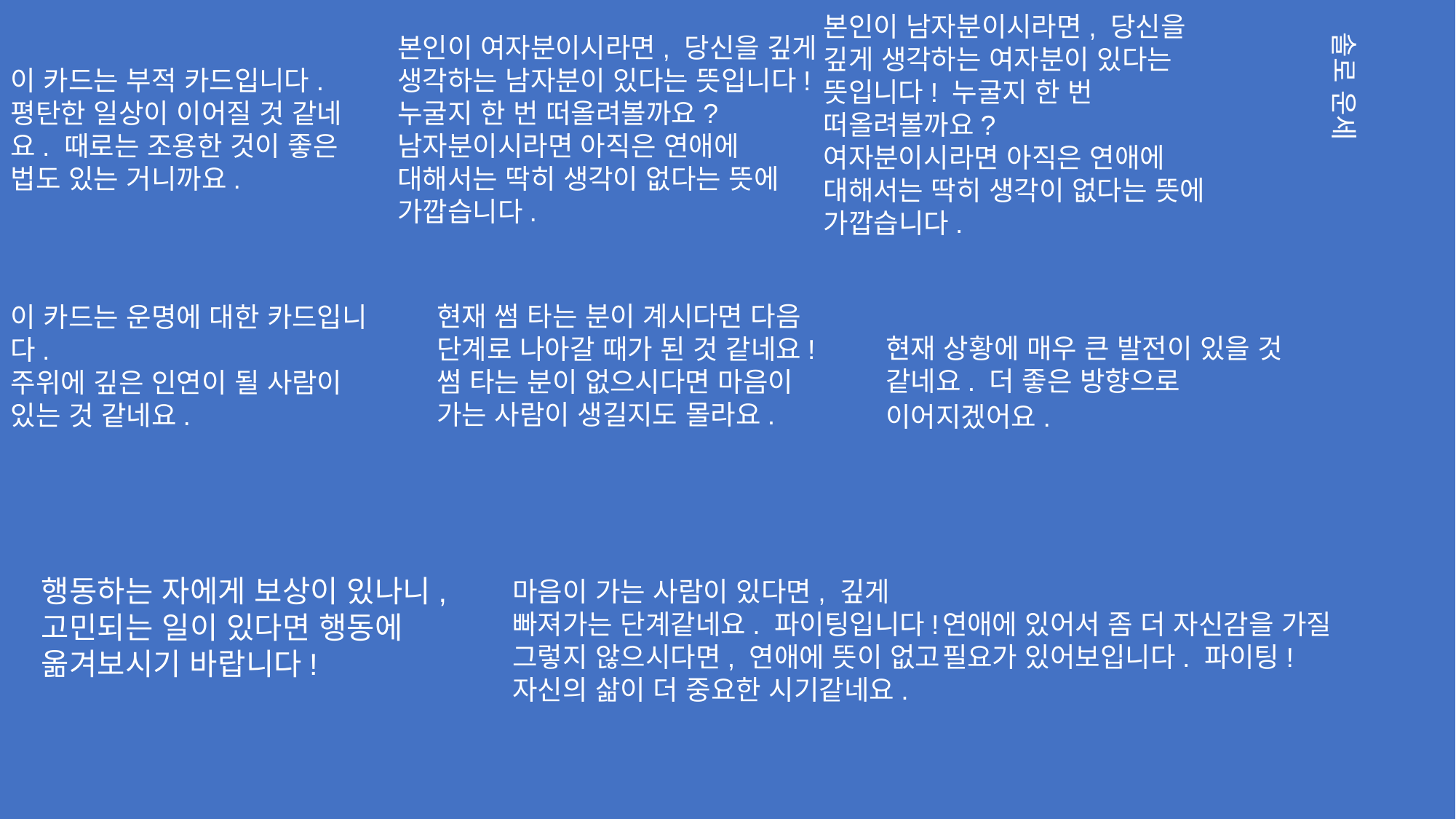

이 카드는 부적 카드입니다.
평탄한 일상이 이어질 것 같네요. 때로는 조용한 것이 좋은 법도 있는 거니까요.
본인이 여자분이시라면, 당신을 깊게 생각하는 남자분이 있다는 뜻입니다! 누굴지 한 번 떠올려볼까요?
남자분이시라면 아직은 연애에 대해서는 딱히 생각이 없다는 뜻에 가깝습니다.
본인이 남자분이시라면, 당신을 깊게 생각하는 여자분이 있다는 뜻입니다! 누굴지 한 번 떠올려볼까요?
여자분이시라면 아직은 연애에 대해서는 딱히 생각이 없다는 뜻에 가깝습니다.
솔로 운세
현재 썸 타는 분이 계시다면 다음 단계로 나아갈 때가 된 것 같네요!
썸 타는 분이 없으시다면 마음이 가는 사람이 생길지도 몰라요.
이 카드는 운명에 대한 카드입니다.
주위에 깊은 인연이 될 사람이 있는 것 같네요.
현재 상황에 매우 큰 발전이 있을 것
같네요. 더 좋은 방향으로 이어지겠어요.
행동하는 자에게 보상이 있나니,
고민되는 일이 있다면 행동에
옮겨보시기 바랍니다!
마음이 가는 사람이 있다면, 깊게 빠져가는 단계같네요. 파이팅입니다!
그렇지 않으시다면, 연애에 뜻이 없고 자신의 삶이 더 중요한 시기같네요.
연애에 있어서 좀 더 자신감을 가질 필요가 있어보입니다. 파이팅!